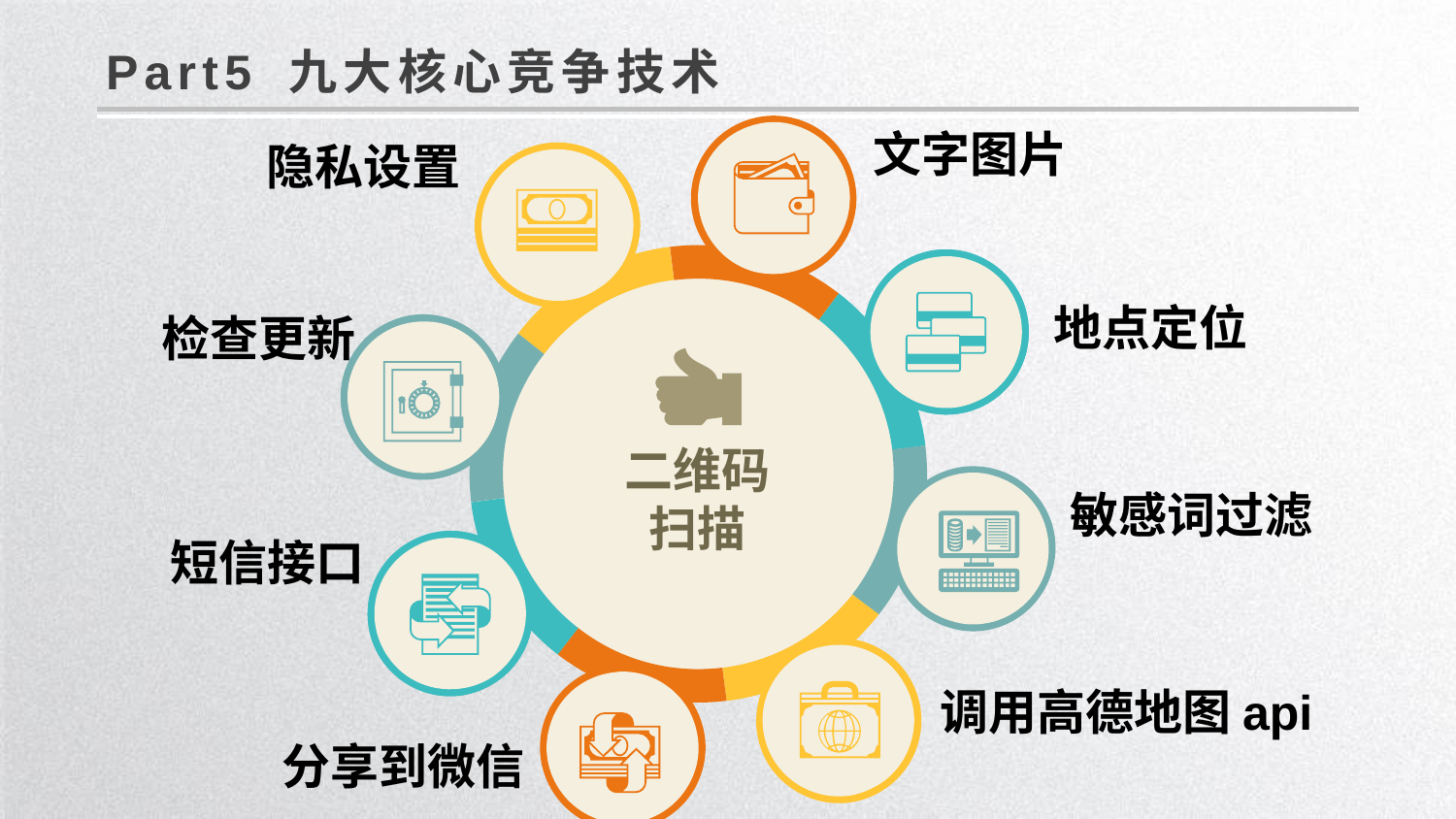

Part5 九大核心竞争技术

文字图片
隐私设置
地点定位
检查更新
敏感词过滤
短信接口
调用高德地图api
分享到微信

二维码
扫描